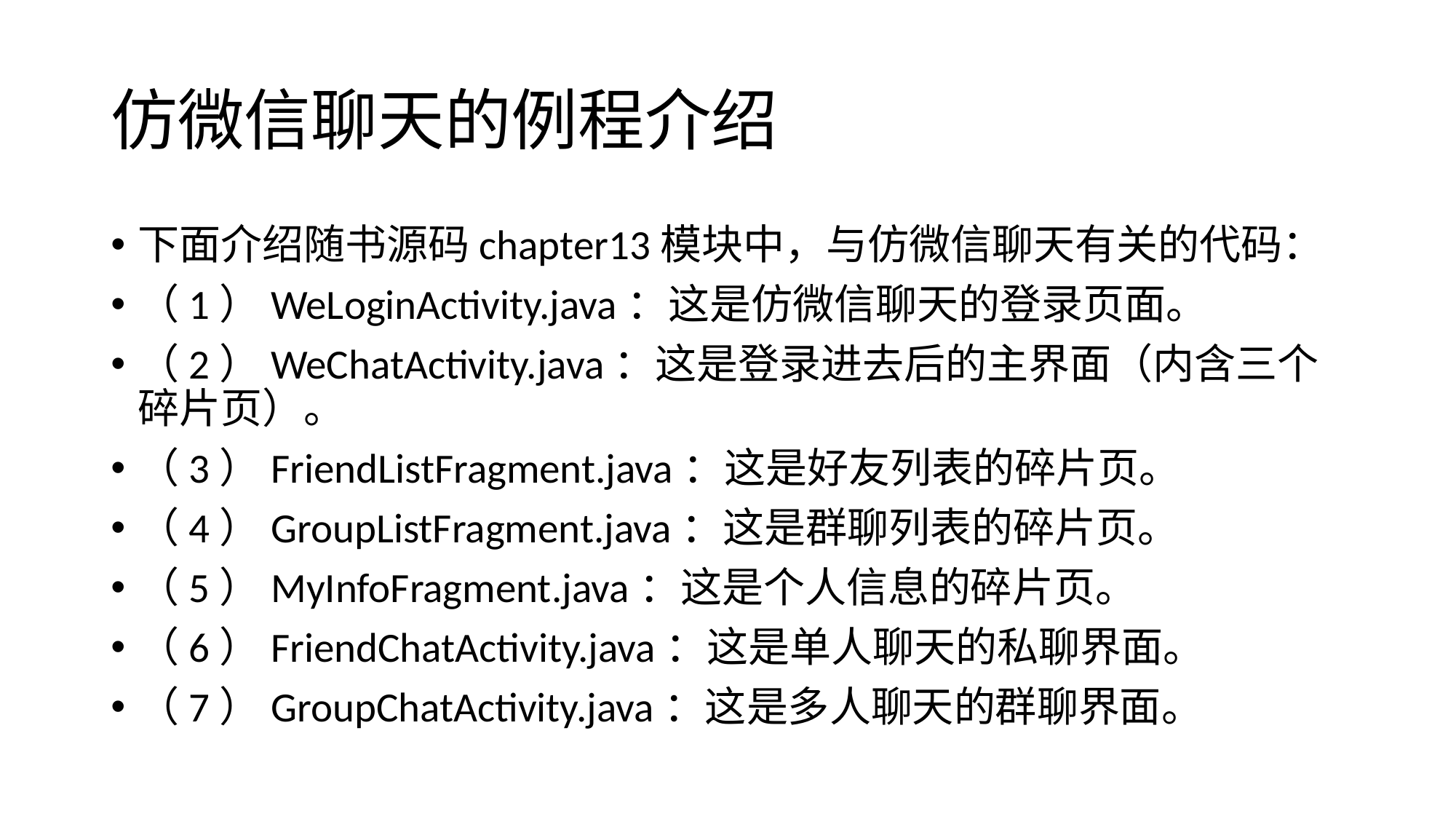

# 仿微信聊天的例程介绍
下面介绍随书源码chapter13模块中，与仿微信聊天有关的代码：
（1）WeLoginActivity.java：这是仿微信聊天的登录页面。
（2）WeChatActivity.java：这是登录进去后的主界面（内含三个碎片页）。
（3）FriendListFragment.java：这是好友列表的碎片页。
（4）GroupListFragment.java：这是群聊列表的碎片页。
（5）MyInfoFragment.java：这是个人信息的碎片页。
（6）FriendChatActivity.java：这是单人聊天的私聊界面。
（7）GroupChatActivity.java：这是多人聊天的群聊界面。